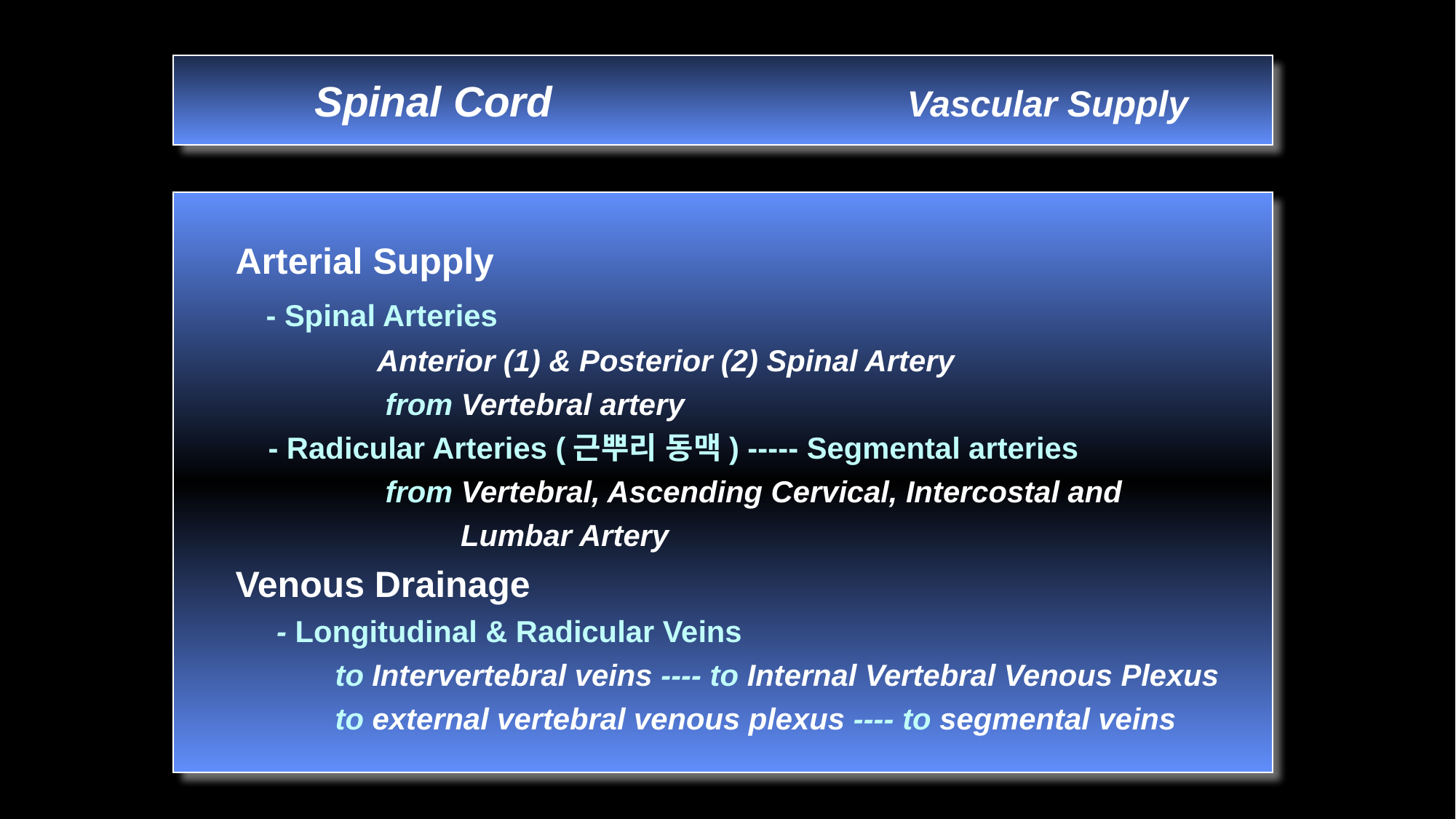

Spinal Cord                              Vascular Supply
     Arterial Supply
        - Spinal Arteries
                       Anterior (1) & Posterior (2) Spinal Artery
                        from Vertebral artery
          - Radicular Arteries (근뿌리 동맥) ----- Segmental arteries
                        from Vertebral, Ascending Cervical, Intercostal and
                                 Lumbar Artery
     Venous Drainage
           - Longitudinal & Radicular Veins
                  to Intervertebral veins ---- to Internal Vertebral Venous Plexus
                  to external vertebral venous plexus ---- to segmental veins